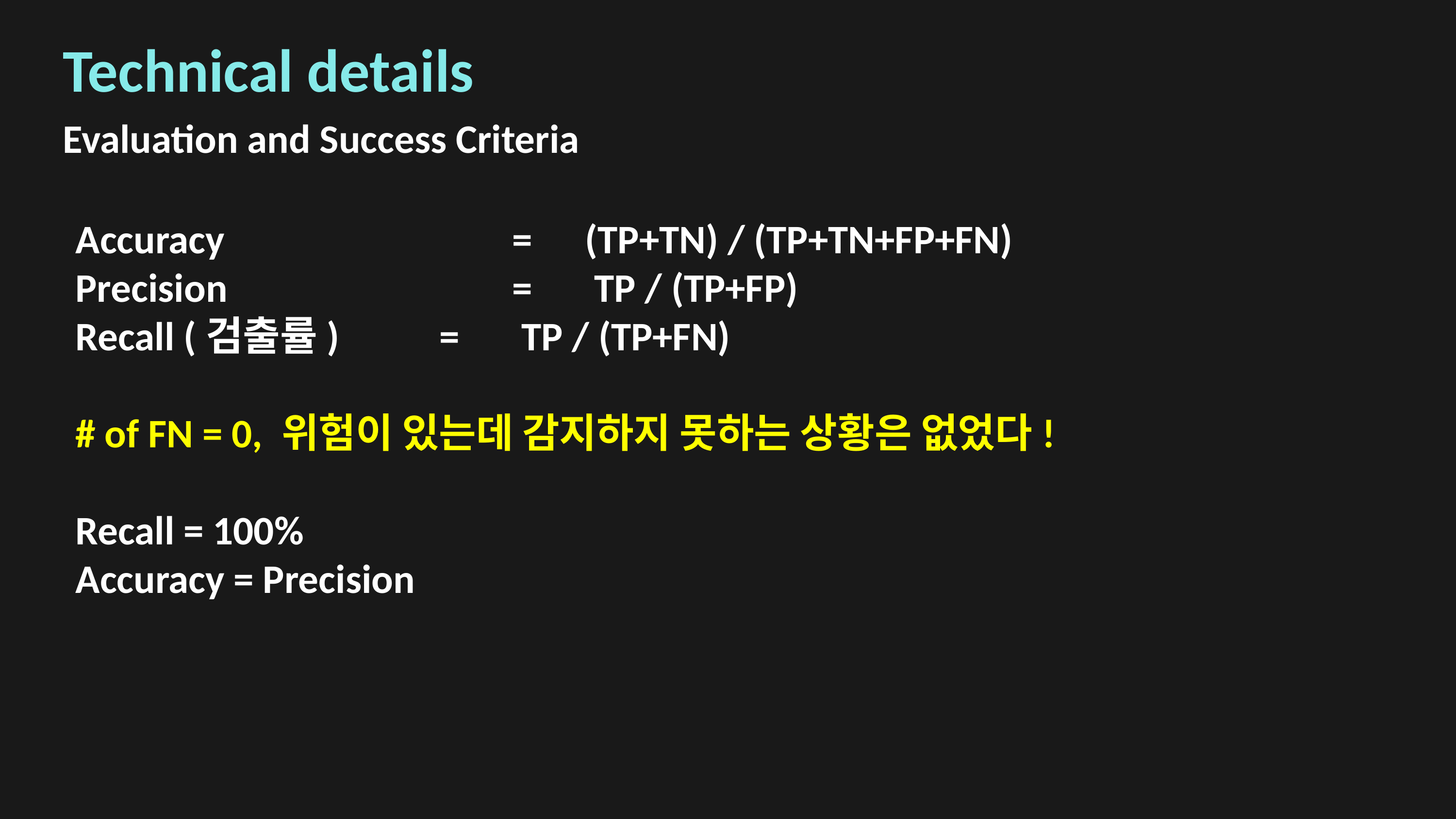

Technical details

Evaluation and Success Criteria
Accuracy 				= 	(TP+TN) / (TP+TN+FP+FN)
Precision 				=	 TP / (TP+FP)
Recall (검출률)		=	 TP / (TP+FN)

# of FN = 0, 위험이 있는데 감지하지 못하는 상황은 없었다!

Recall = 100%
Accuracy = Precision